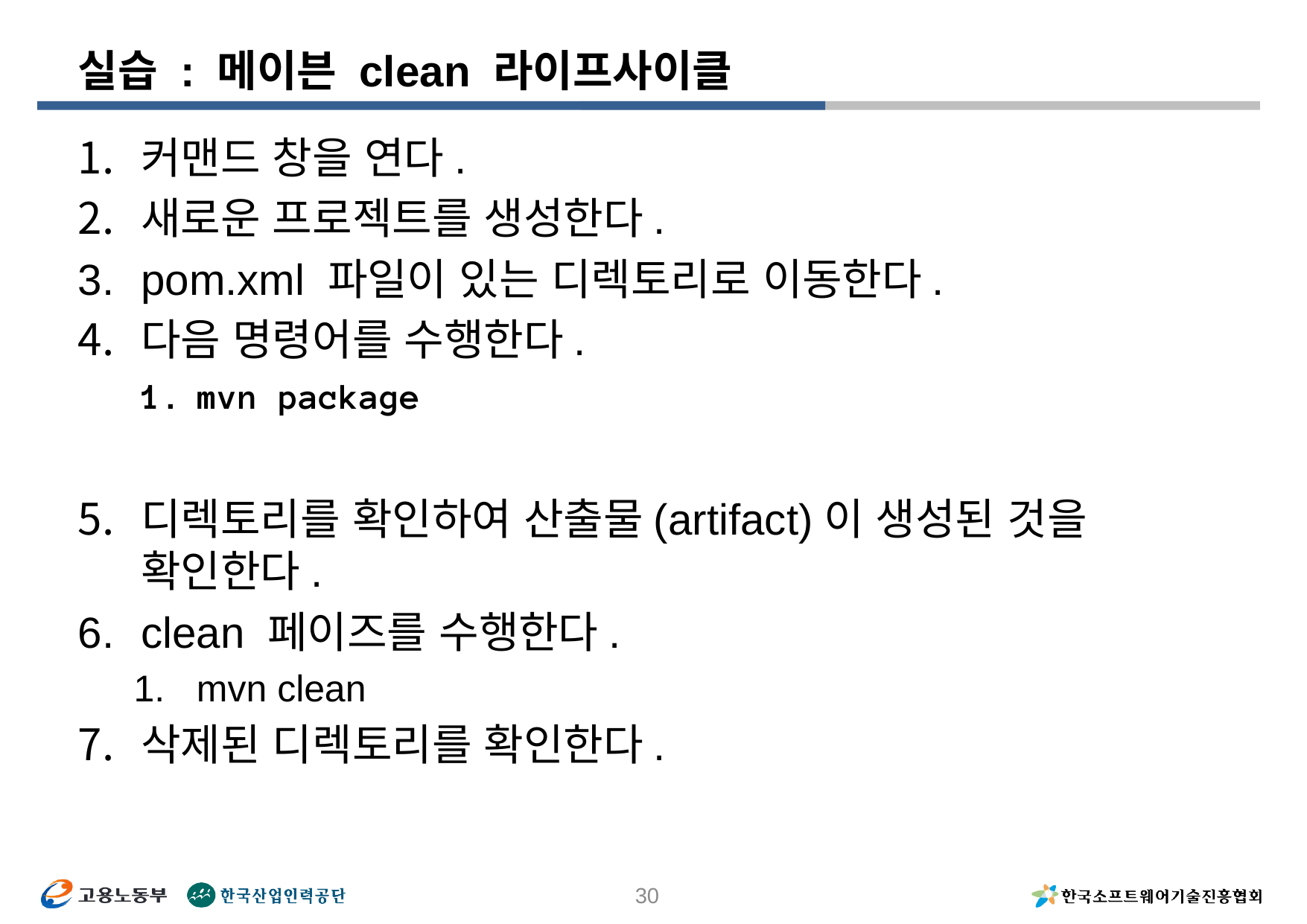

# 실습 : 메이븐 clean 라이프사이클
커맨드 창을 연다.
새로운 프로젝트를 생성한다.
pom.xml 파일이 있는 디렉토리로 이동한다.
다음 명령어를 수행한다.
mvn package

디렉토리를 확인하여 산출물(artifact)이 생성된 것을 확인한다.
clean 페이즈를 수행한다.
mvn clean
삭제된 디렉토리를 확인한다.
30